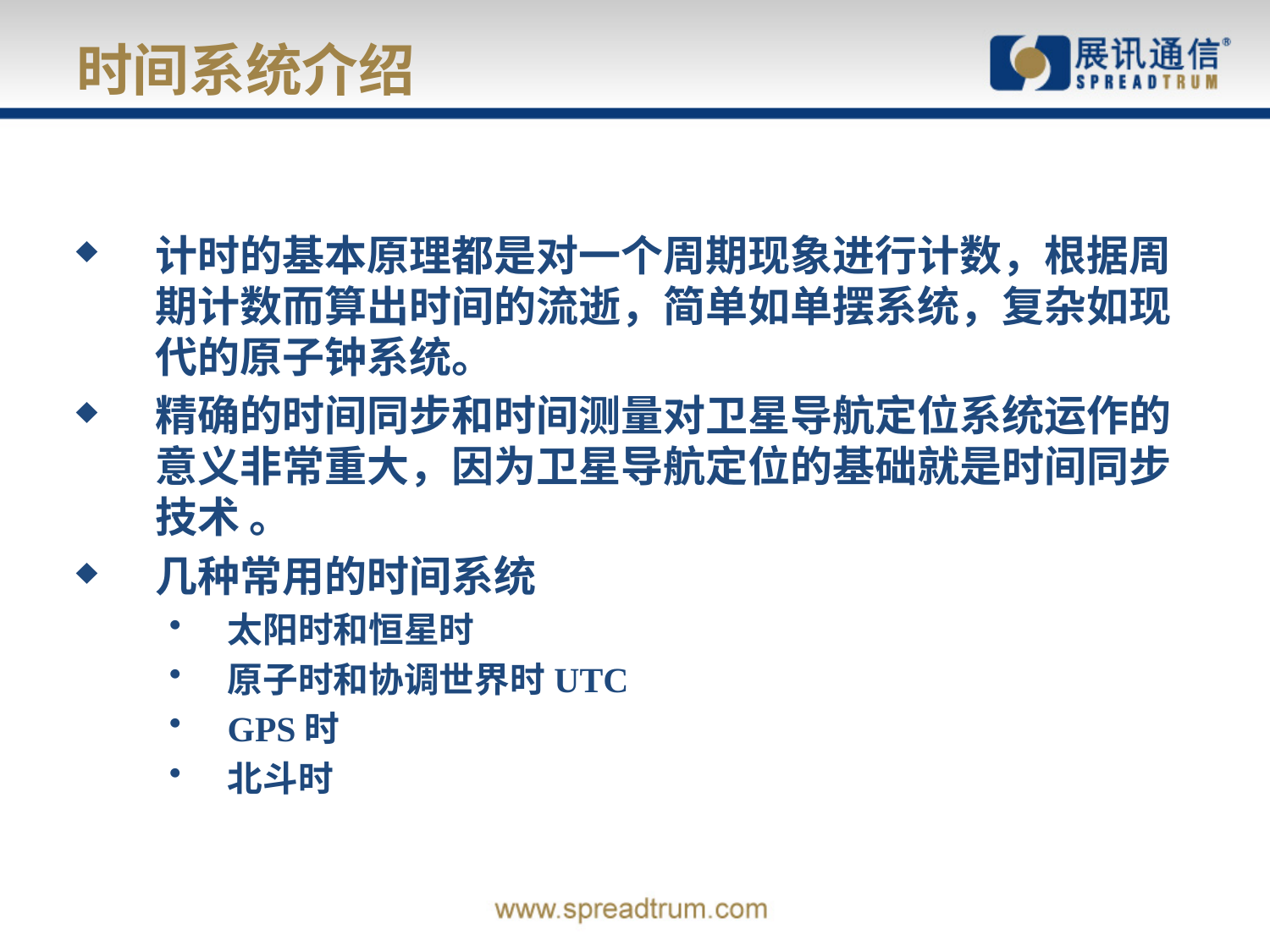

# 时间系统介绍
计时的基本原理都是对一个周期现象进行计数，根据周期计数而算出时间的流逝，简单如单摆系统，复杂如现代的原子钟系统。
精确的时间同步和时间测量对卫星导航定位系统运作的意义非常重大，因为卫星导航定位的基础就是时间同步技术 。
几种常用的时间系统
太阳时和恒星时
原子时和协调世界时UTC
GPS时
北斗时